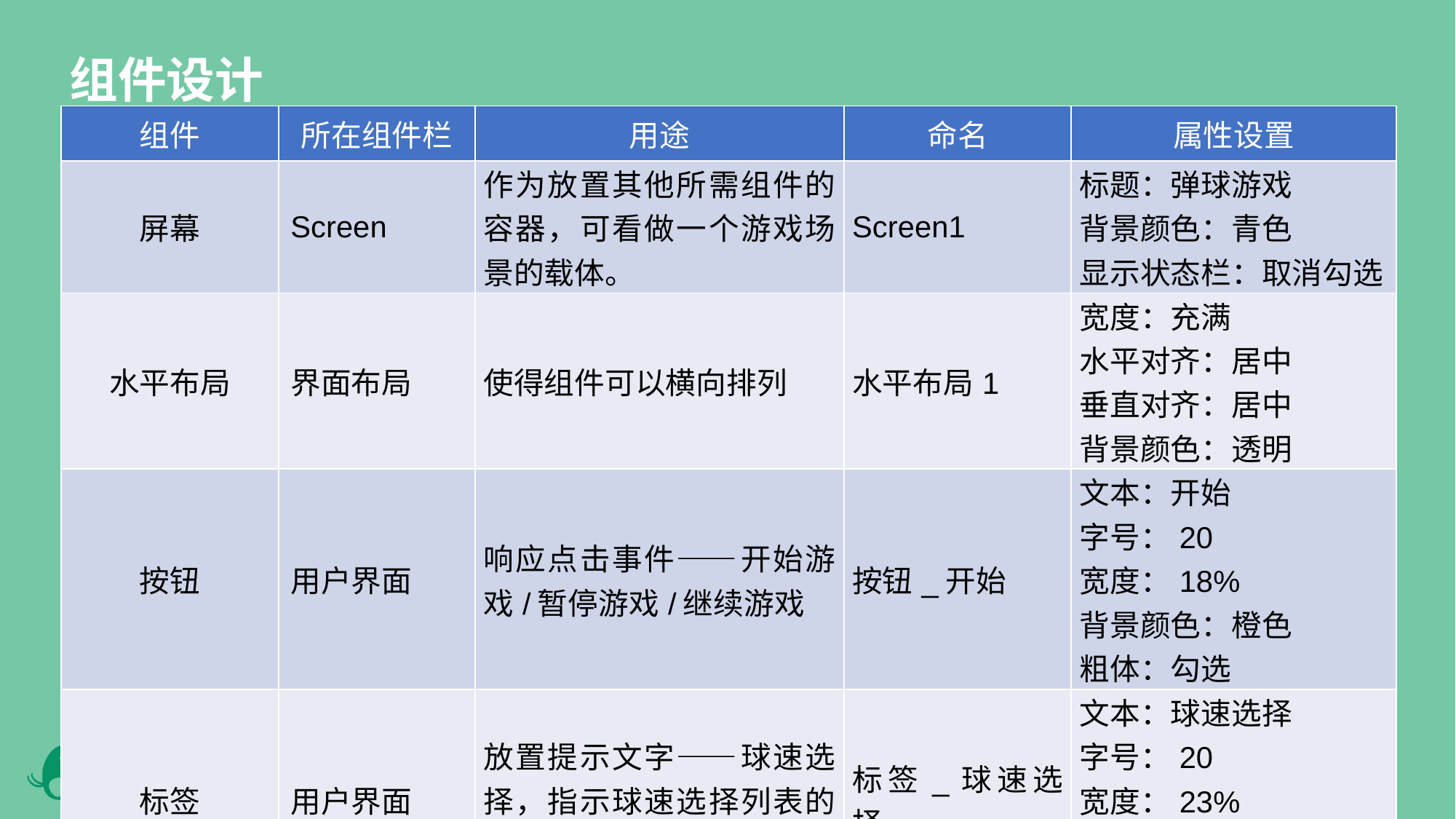

组件设计

| 组件 | 所在组件栏 | 用途 | 命名 | 属性设置 |
| --- | --- | --- | --- | --- |
| 屏幕 | Screen | 作为放置其他所需组件的容器，可看做一个游戏场景的载体。 | Screen1 | 标题：弹球游戏 背景颜色：青色 显示状态栏：取消勾选 |
| 水平布局 | 界面布局 | 使得组件可以横向排列 | 水平布局1 | 宽度：充满 水平对齐：居中 垂直对齐：居中 背景颜色：透明 |
| 按钮 | 用户界面 | 响应点击事件——开始游戏/暂停游戏/继续游戏 | 按钮\_开始 | 文本：开始 字号：20 宽度：18% 背景颜色：橙色 粗体：勾选 |
| 标签 | 用户界面 | 放置提示文字——球速选择，指示球速选择列表的功能 | 标签\_球速选择 | 文本：球速选择 字号：20 宽度：23% 背景颜色：灰色 粗体：勾选 |